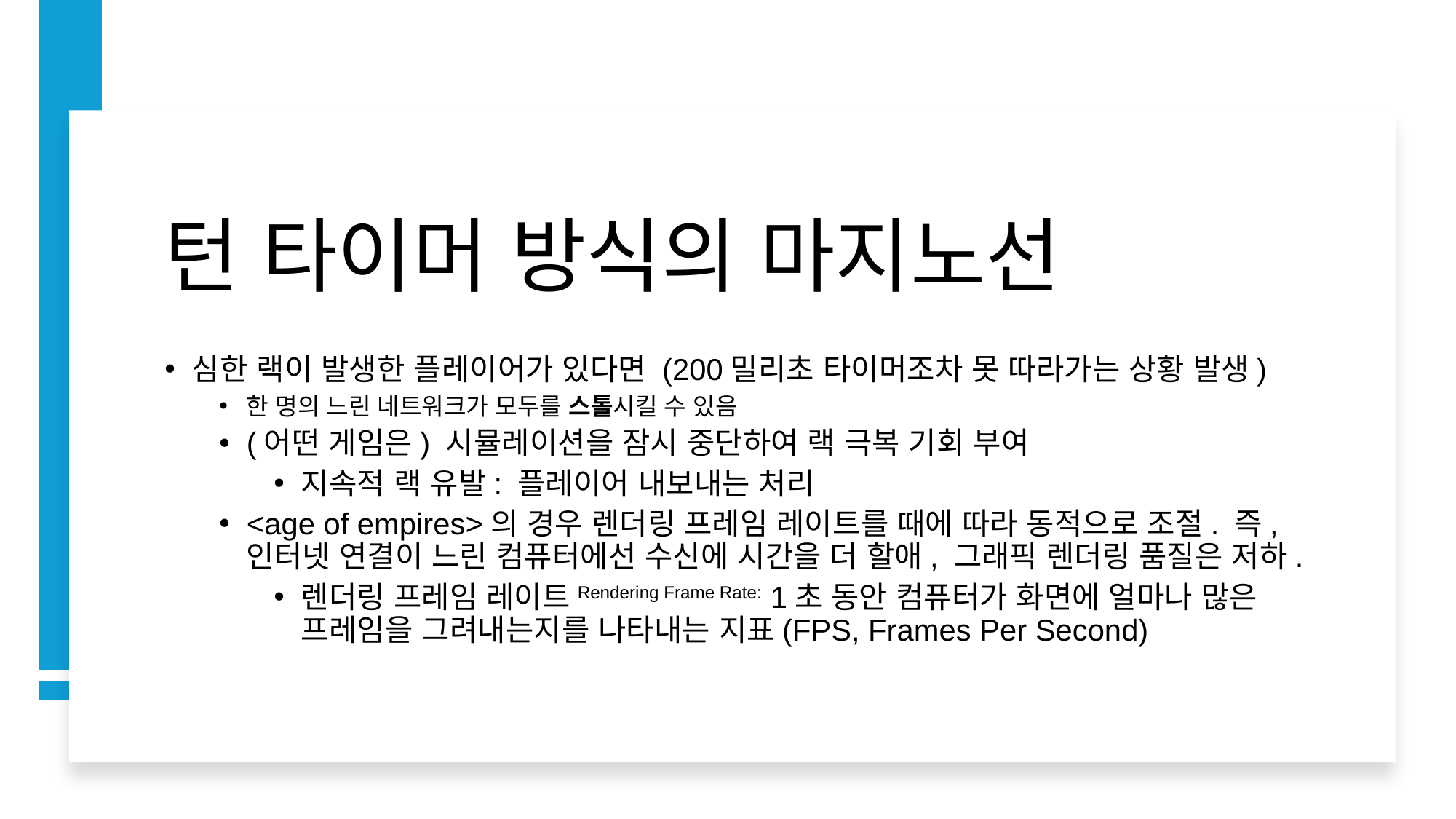

# 턴 타이머 방식의 마지노선

심한 랙이 발생한 플레이어가 있다면 (200밀리초 타이머조차 못 따라가는 상황 발생)
한 명의 느린 네트워크가 모두를 스톨시킬 수 있음
(어떤 게임은) 시뮬레이션을 잠시 중단하여 랙 극복 기회 부여
지속적 랙 유발: 플레이어 내보내는 처리
<age of empires>의 경우 렌더링 프레임 레이트를 때에 따라 동적으로 조절. 즉, 인터넷 연결이 느린 컴퓨터에선 수신에 시간을 더 할애, 그래픽 렌더링 품질은 저하.
렌더링 프레임 레이트Rendering Frame Rate: 1초 동안 컴퓨터가 화면에 얼마나 많은 프레임을 그려내는지를 나타내는 지표(FPS, Frames Per Second)